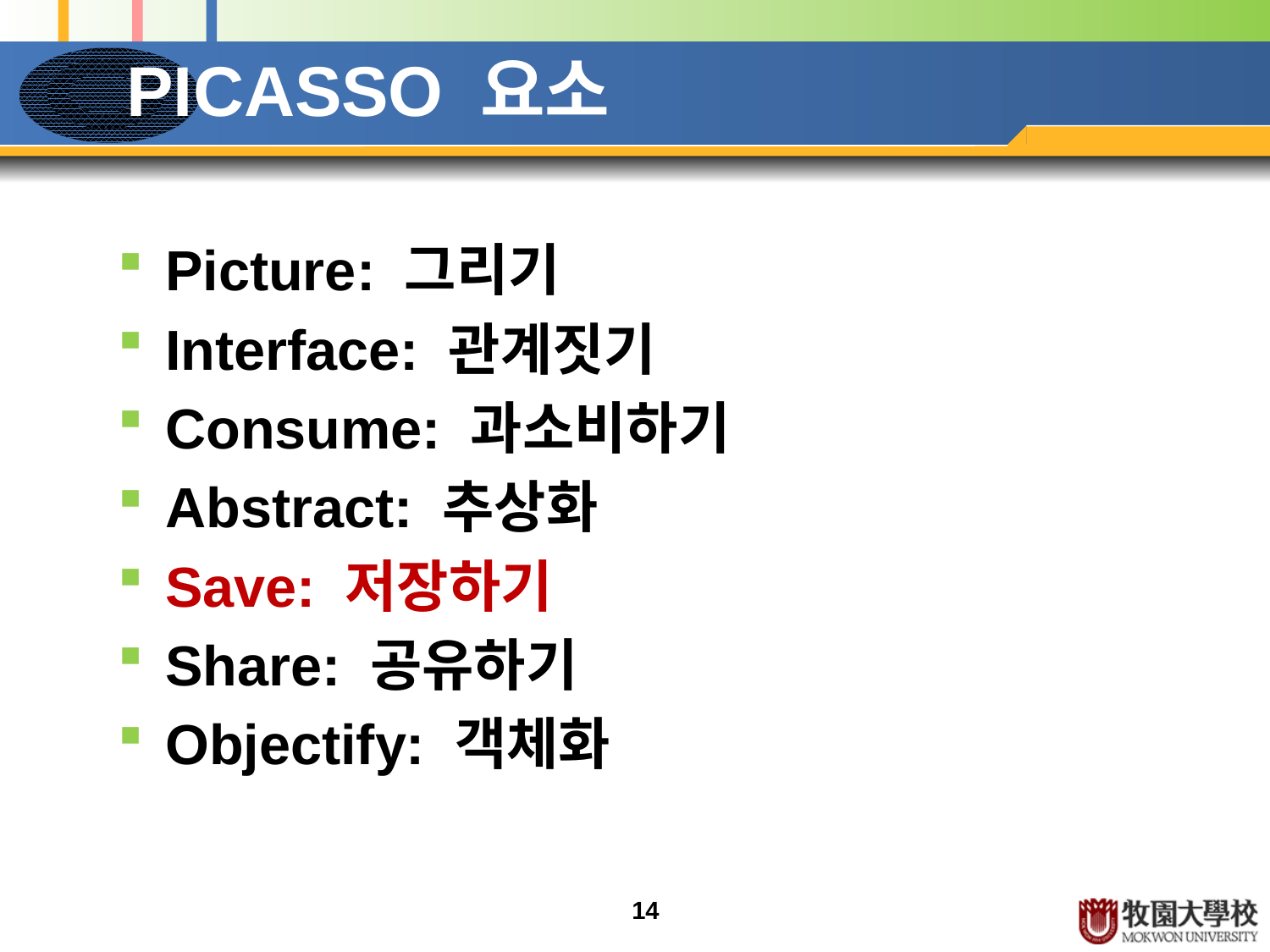

# PICASSO 요소
Picture: 그리기
Interface: 관계짓기
Consume: 과소비하기
Abstract: 추상화
Save: 저장하기
Share: 공유하기
Objectify: 객체화
14